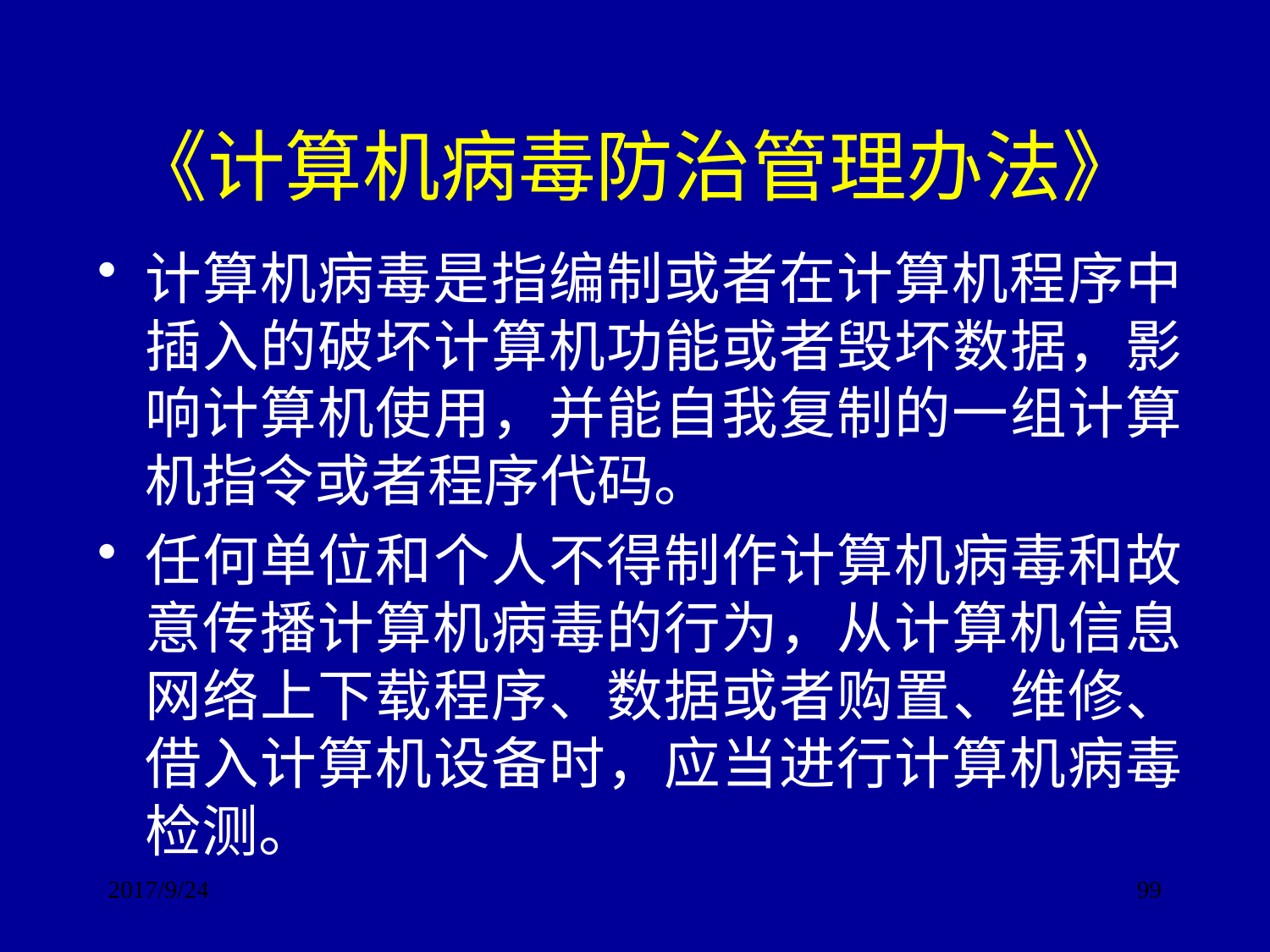

# 《计算机病毒防治管理办法》
计算机病毒是指编制或者在计算机程序中插入的破坏计算机功能或者毁坏数据，影响计算机使用，并能自我复制的一组计算机指令或者程序代码。
任何单位和个人不得制作计算机病毒和故意传播计算机病毒的行为，从计算机信息网络上下载程序、数据或者购置、维修、借入计算机设备时，应当进行计算机病毒检测。
2017/9/24
99